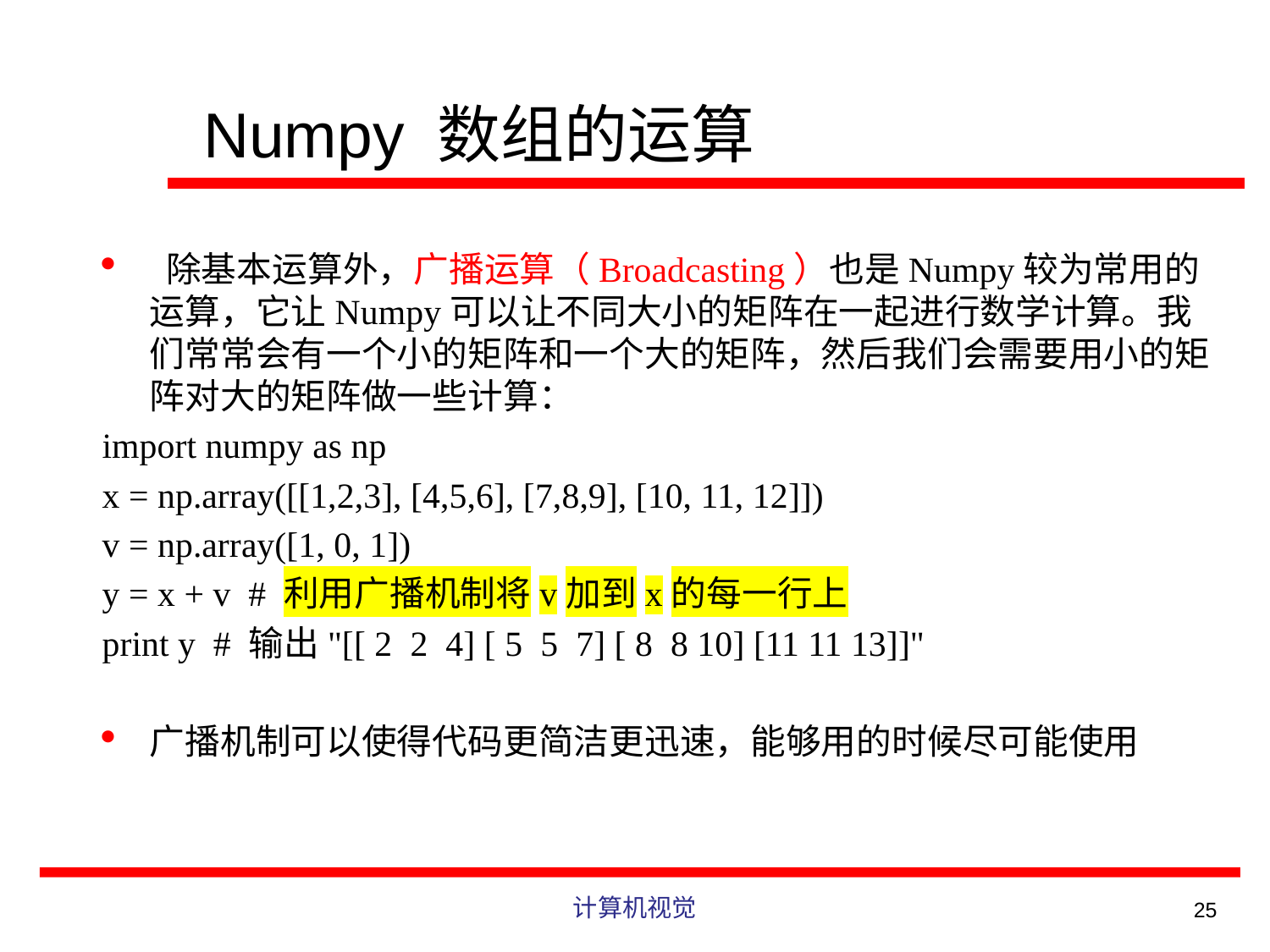

# Numpy 数组的运算
 除基本运算外，广播运算（Broadcasting）也是Numpy较为常用的运算，它让Numpy可以让不同大小的矩阵在一起进行数学计算。我们常常会有一个小的矩阵和一个大的矩阵，然后我们会需要用小的矩阵对大的矩阵做一些计算：
import numpy as np
x = np.array([[1,2,3], [4,5,6], [7,8,9], [10, 11, 12]])
v = np.array([1, 0, 1])
y = x + v  # 利用广播机制将v加到x的每一行上
print y  # 输出"[[ 2  2  4] [ 5  5  7] [ 8  8 10] [11 11 13]]"

广播机制可以使得代码更简洁更迅速，能够用的时候尽可能使用
计算机视觉
25